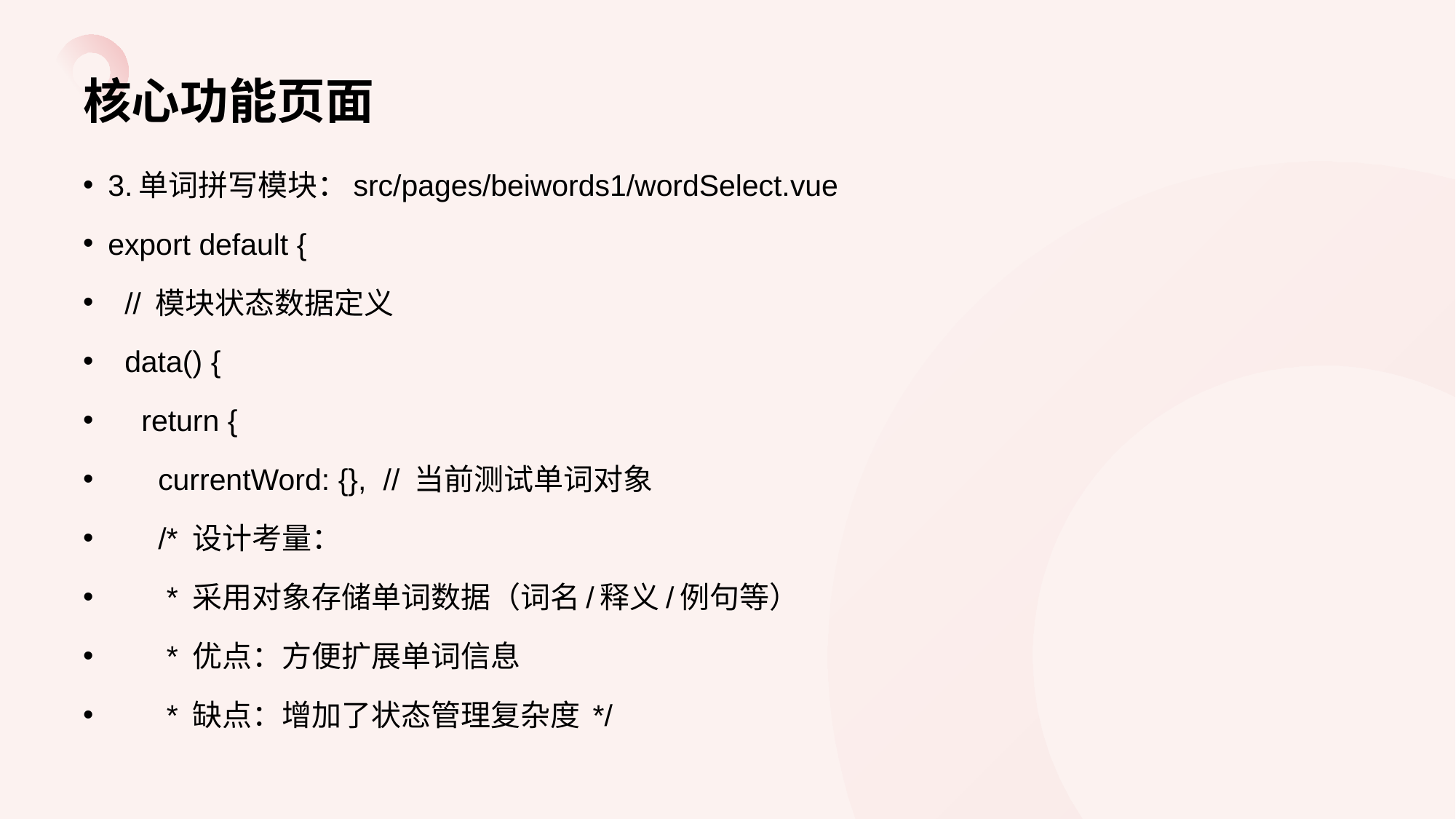

# 核心功能页面
3.单词拼写模块：src/pages/beiwords1/wordSelect.vue
export default {
  // 模块状态数据定义
  data() {
    return {
      currentWord: {},  // 当前测试单词对象
      /* 设计考量：
       * 采用对象存储单词数据（词名/释义/例句等）
       * 优点：方便扩展单词信息
       * 缺点：增加了状态管理复杂度 */